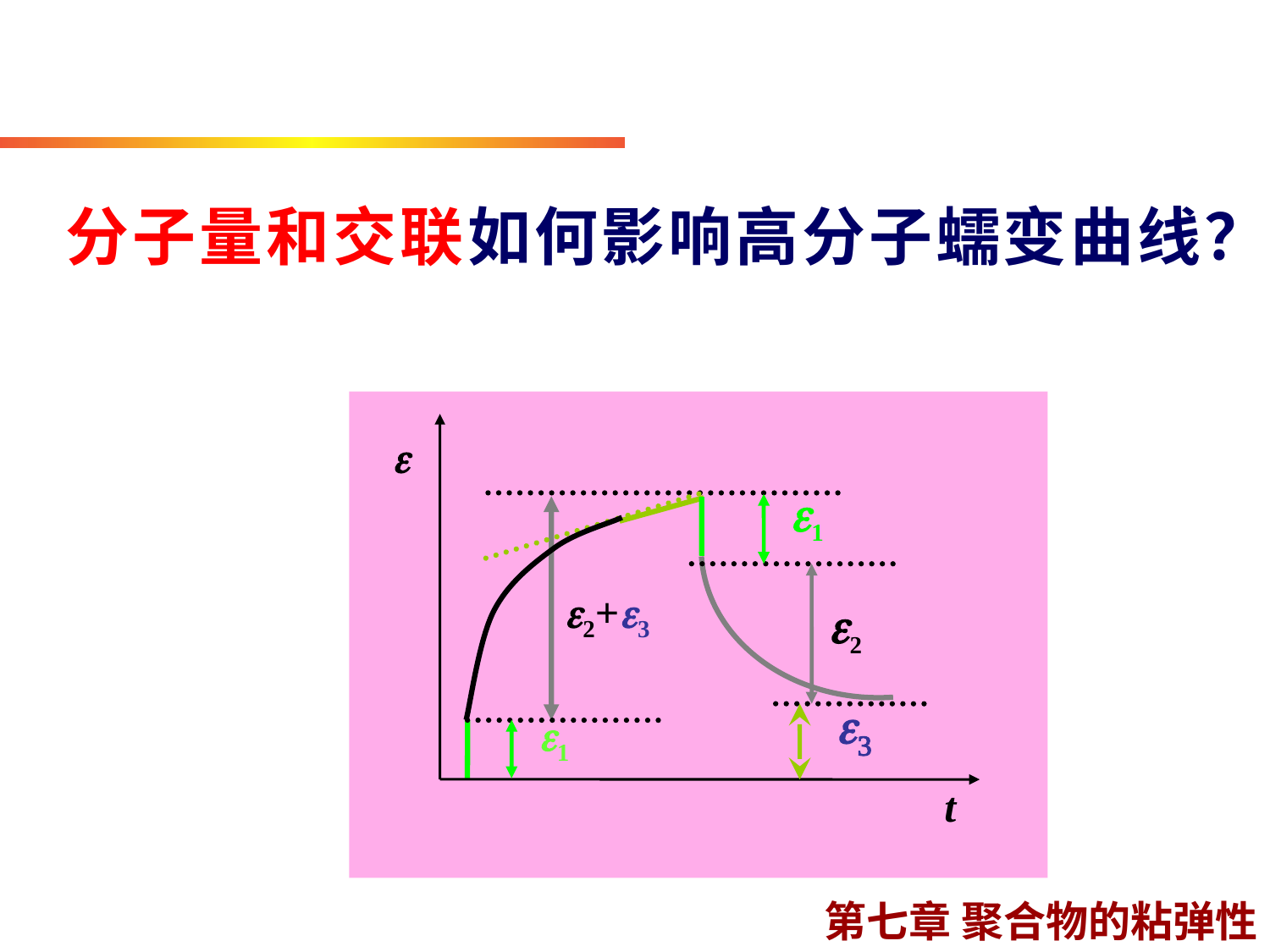

分子量和交联如何影响高分子蠕变曲线？

ε
t
ε1

ε2+ε3

ε2
ε3

ε1